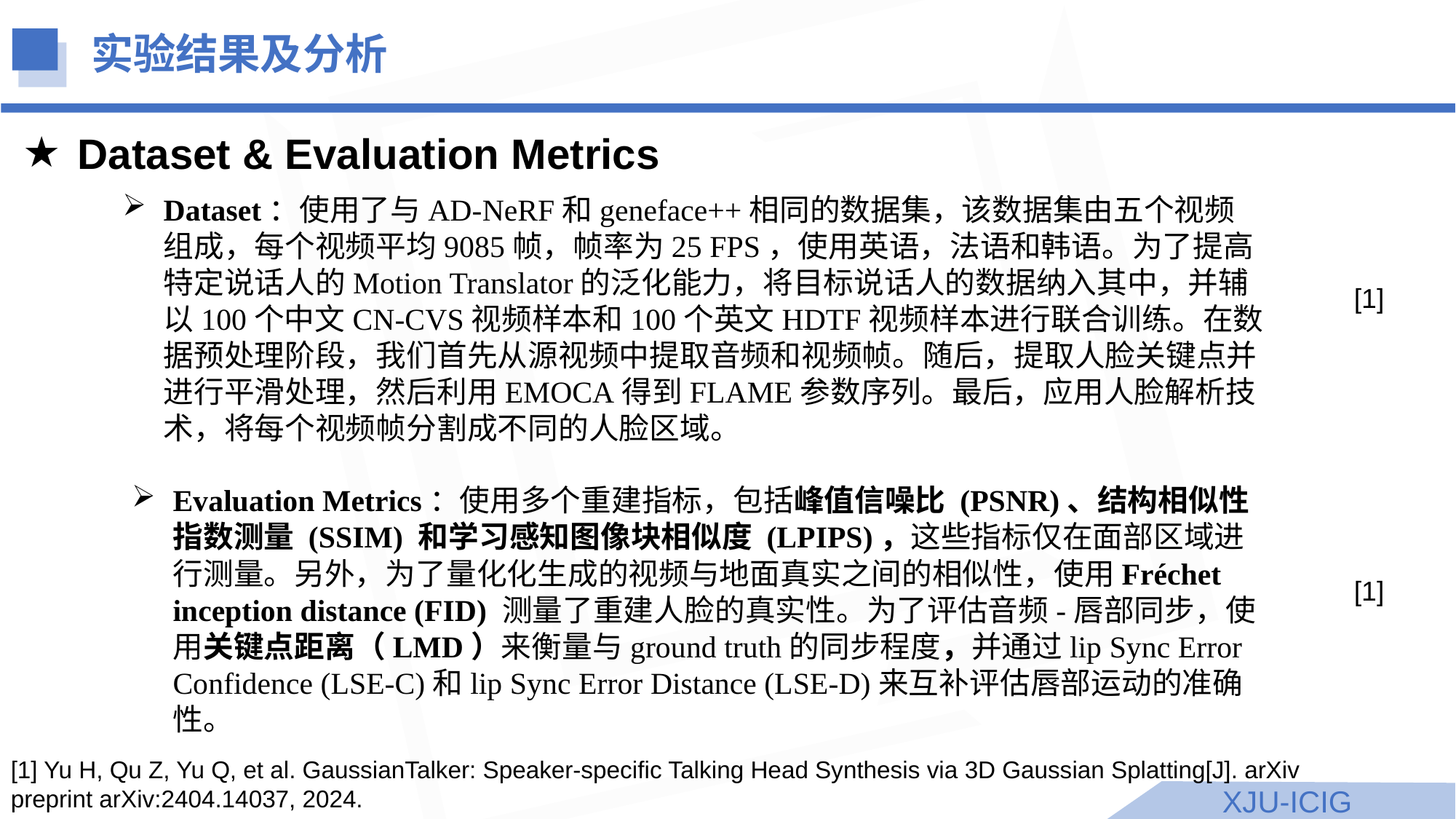

实验结果及分析

Dataset & Evaluation Metrics
Dataset：使用了与AD-NeRF和geneface++相同的数据集，该数据集由五个视频组成，每个视频平均9085帧，帧率为25 FPS，使用英语，法语和韩语。为了提高特定说话人的Motion Translator的泛化能力，将目标说话人的数据纳入其中，并辅以100个中文CN-CVS视频样本和100个英文HDTF视频样本进行联合训练。在数据预处理阶段，我们首先从源视频中提取音频和视频帧。随后，提取人脸关键点并进行平滑处理，然后利用EMOCA得到FLAME参数序列。最后，应用人脸解析技术，将每个视频帧分割成不同的人脸区域。
[1]
Evaluation Metrics：使用多个重建指标，包括峰值信噪比 (PSNR)、结构相似性指数测量 (SSIM) 和学习感知图像块相似度 (LPIPS)，这些指标仅在面部区域进行测量。另外，为了量化化生成的视频与地面真实之间的相似性，使用Fréchet inception distance (FID) 测量了重建人脸的真实性。为了评估音频-唇部同步，使用关键点距离（LMD）来衡量与ground truth的同步程度，并通过lip Sync Error Confidence (LSE-C)和lip Sync Error Distance (LSE-D)来互补评估唇部运动的准确性。
[1]
[1] Yu H, Qu Z, Yu Q, et al. GaussianTalker: Speaker-specific Talking Head Synthesis via 3D Gaussian Splatting[J]. arXiv preprint arXiv:2404.14037, 2024.
XJU-ICIG